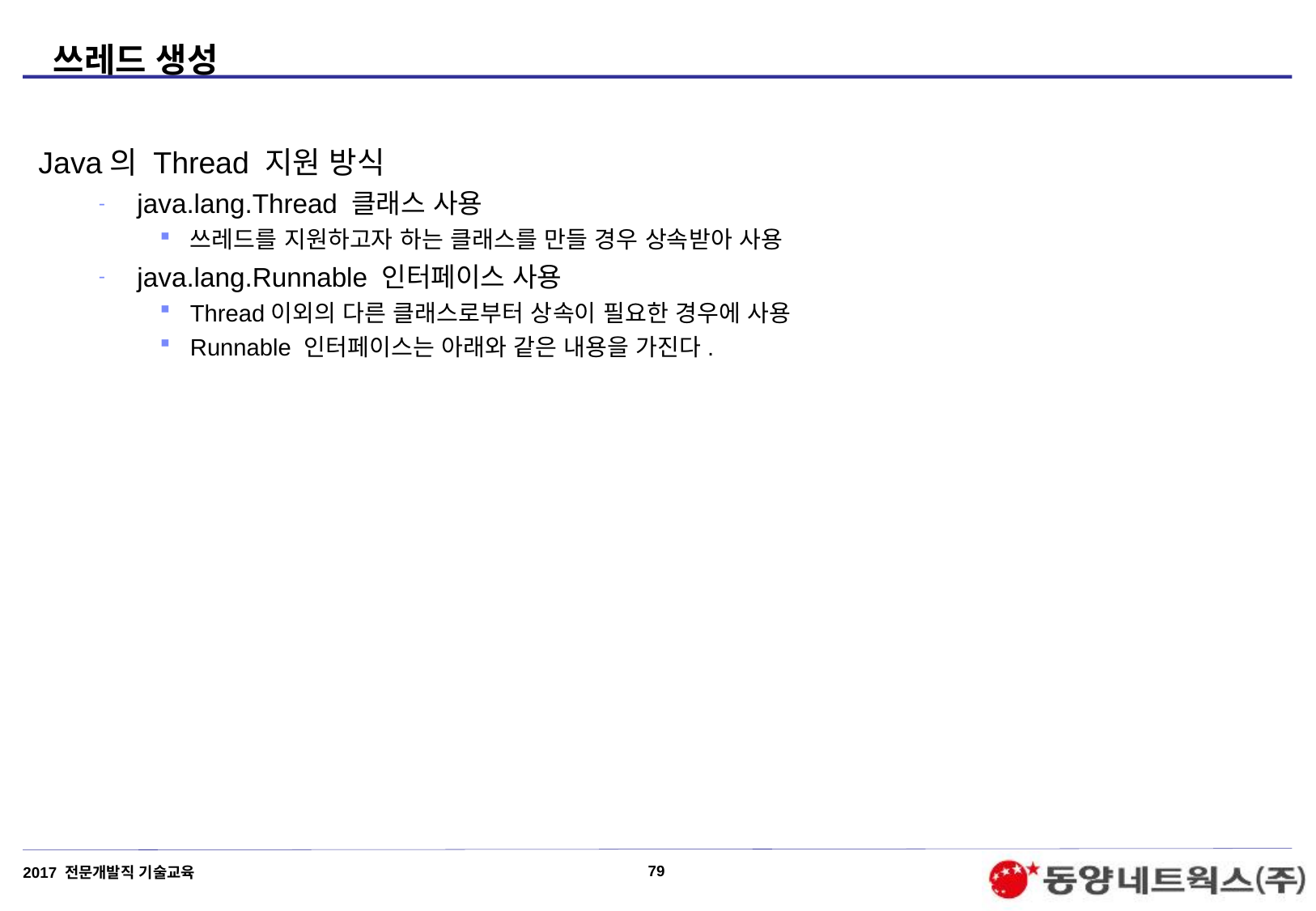

# 쓰레드 생성
Java의 Thread 지원 방식
java.lang.Thread 클래스 사용
쓰레드를 지원하고자 하는 클래스를 만들 경우 상속받아 사용
java.lang.Runnable 인터페이스 사용
Thread이외의 다른 클래스로부터 상속이 필요한 경우에 사용
Runnable 인터페이스는 아래와 같은 내용을 가진다.